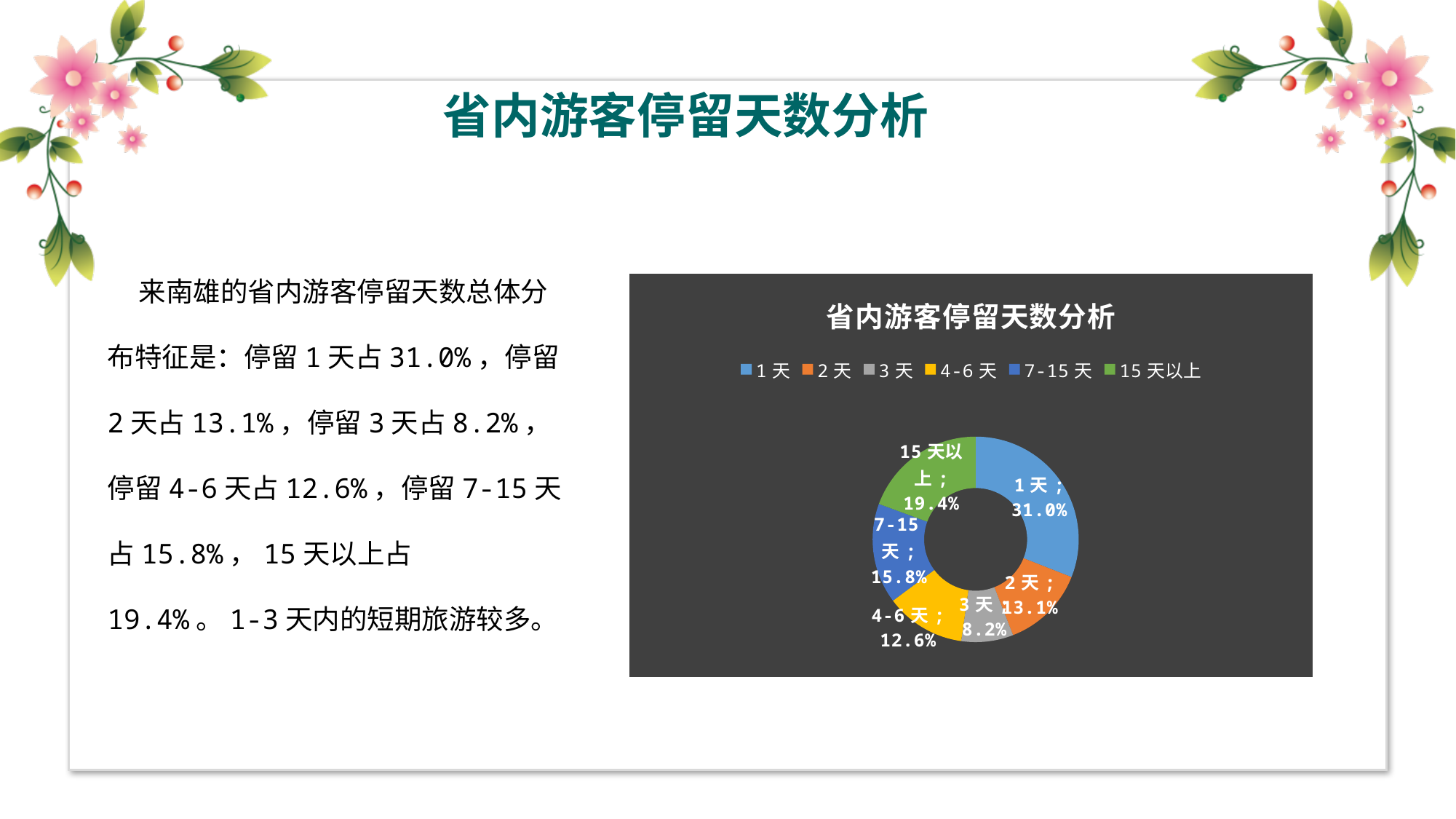

省内游客停留天数分析
    来南雄的省内游客停留天数总体分布特征是：停留1天占31.0%，停留2天占13.1%，停留3天占8.2%，停留4-6天占12.6%，停留7-15天占15.8%，15天以上占19.4%。1-3天内的短期旅游较多。

### Chart: 省内游客停留天数分析

| Category | 停留天数 |
|---|---|
| 1天 | 0.309819010973351 |
| 2天 | 0.131110161037481 |
| 3天 | 0.0815875730369104 |
| 4-6天 | 0.125765996864757 |
| 7-15天 | 0.157759726378794 |
| 15天以上 | 0.193957531708707 |